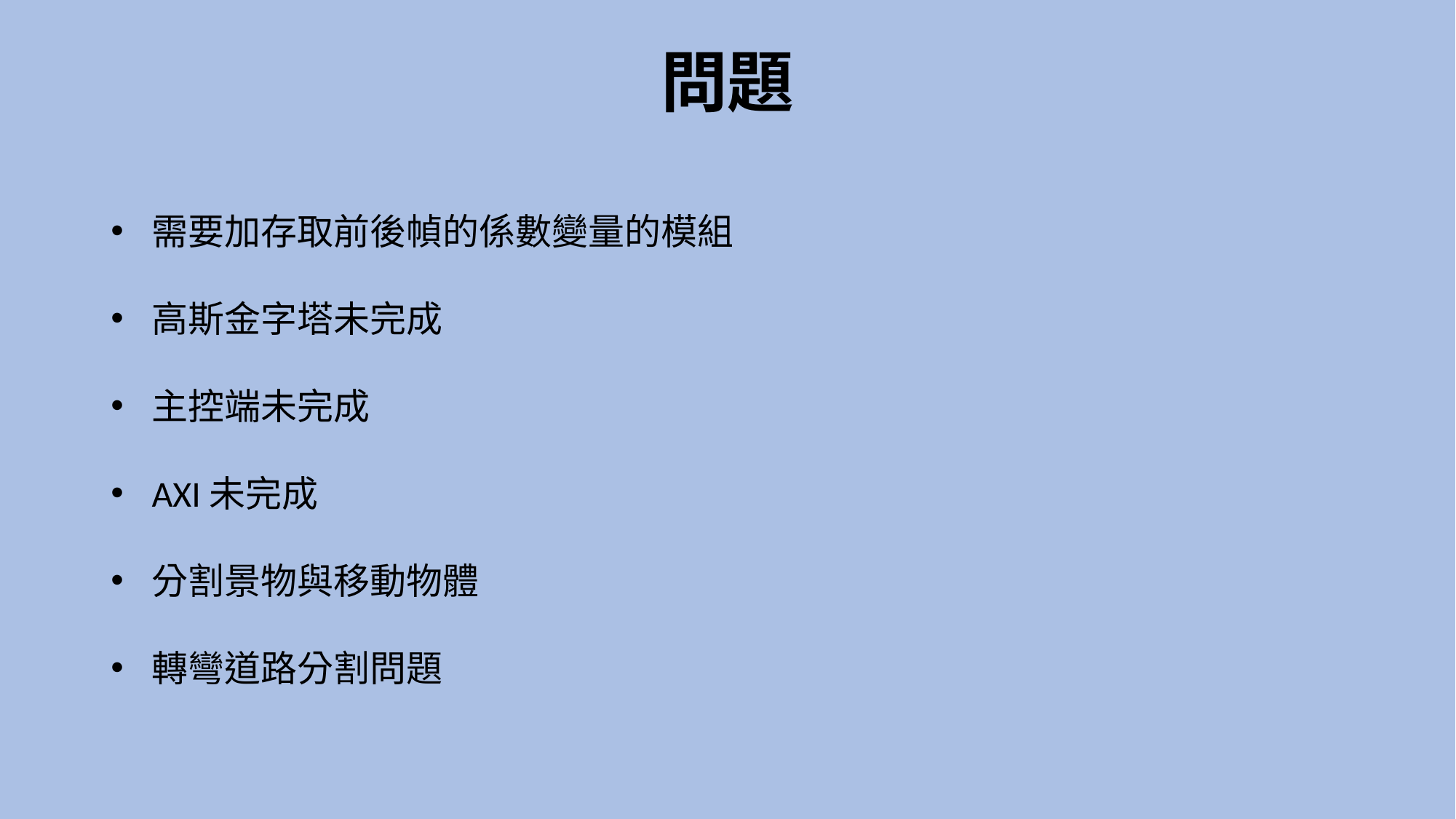

問題
需要加存取前後幀的係數變量的模組

高斯金字塔未完成

主控端未完成

AXI未完成

分割景物與移動物體

轉彎道路分割問題